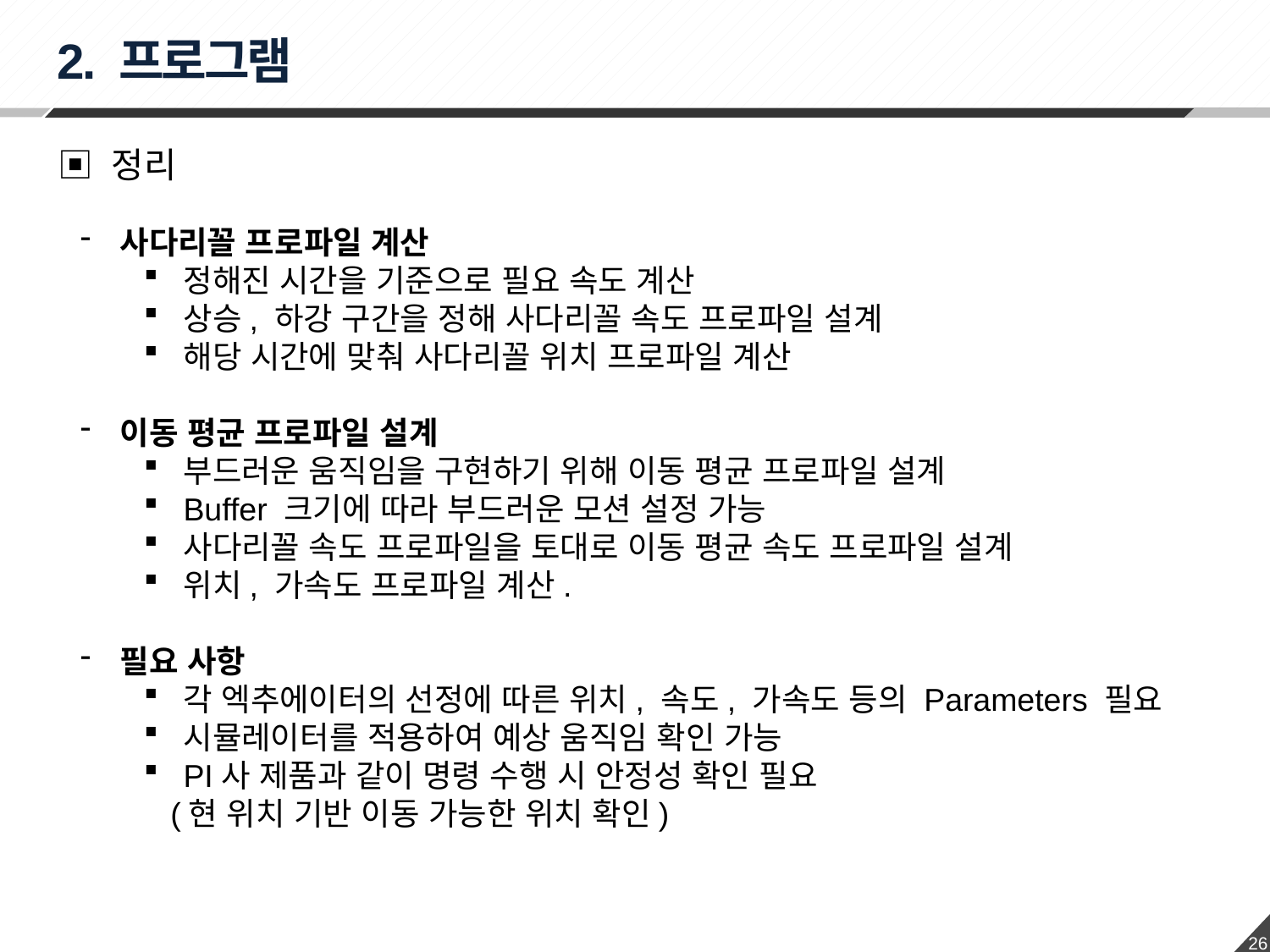

2. 프로그램
▣ 정리
사다리꼴 프로파일 계산
정해진 시간을 기준으로 필요 속도 계산
상승, 하강 구간을 정해 사다리꼴 속도 프로파일 설계
해당 시간에 맞춰 사다리꼴 위치 프로파일 계산

이동 평균 프로파일 설계
부드러운 움직임을 구현하기 위해 이동 평균 프로파일 설계
Buffer 크기에 따라 부드러운 모션 설정 가능
사다리꼴 속도 프로파일을 토대로 이동 평균 속도 프로파일 설계
위치, 가속도 프로파일 계산.

필요 사항
각 엑추에이터의 선정에 따른 위치, 속도, 가속도 등의 Parameters 필요
시뮬레이터를 적용하여 예상 움직임 확인 가능
PI사 제품과 같이 명령 수행 시 안정성 확인 필요
   (현 위치 기반 이동 가능한 위치 확인)